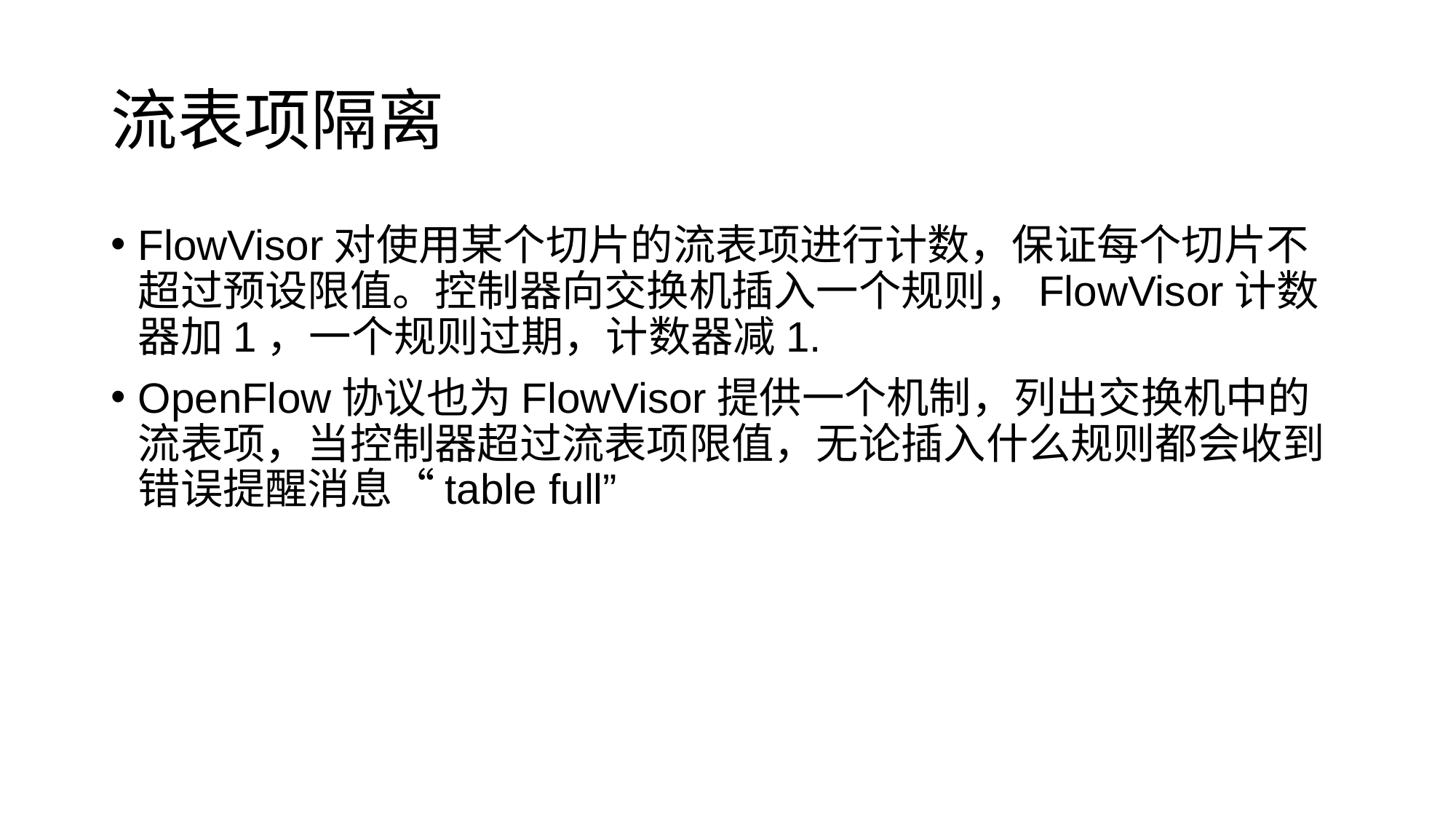

# 流表项隔离
FlowVisor对使用某个切片的流表项进行计数，保证每个切片不超过预设限值。控制器向交换机插入一个规则，FlowVisor计数器加1，一个规则过期，计数器减1.
OpenFlow协议也为FlowVisor提供一个机制，列出交换机中的流表项，当控制器超过流表项限值，无论插入什么规则都会收到错误提醒消息“table full”